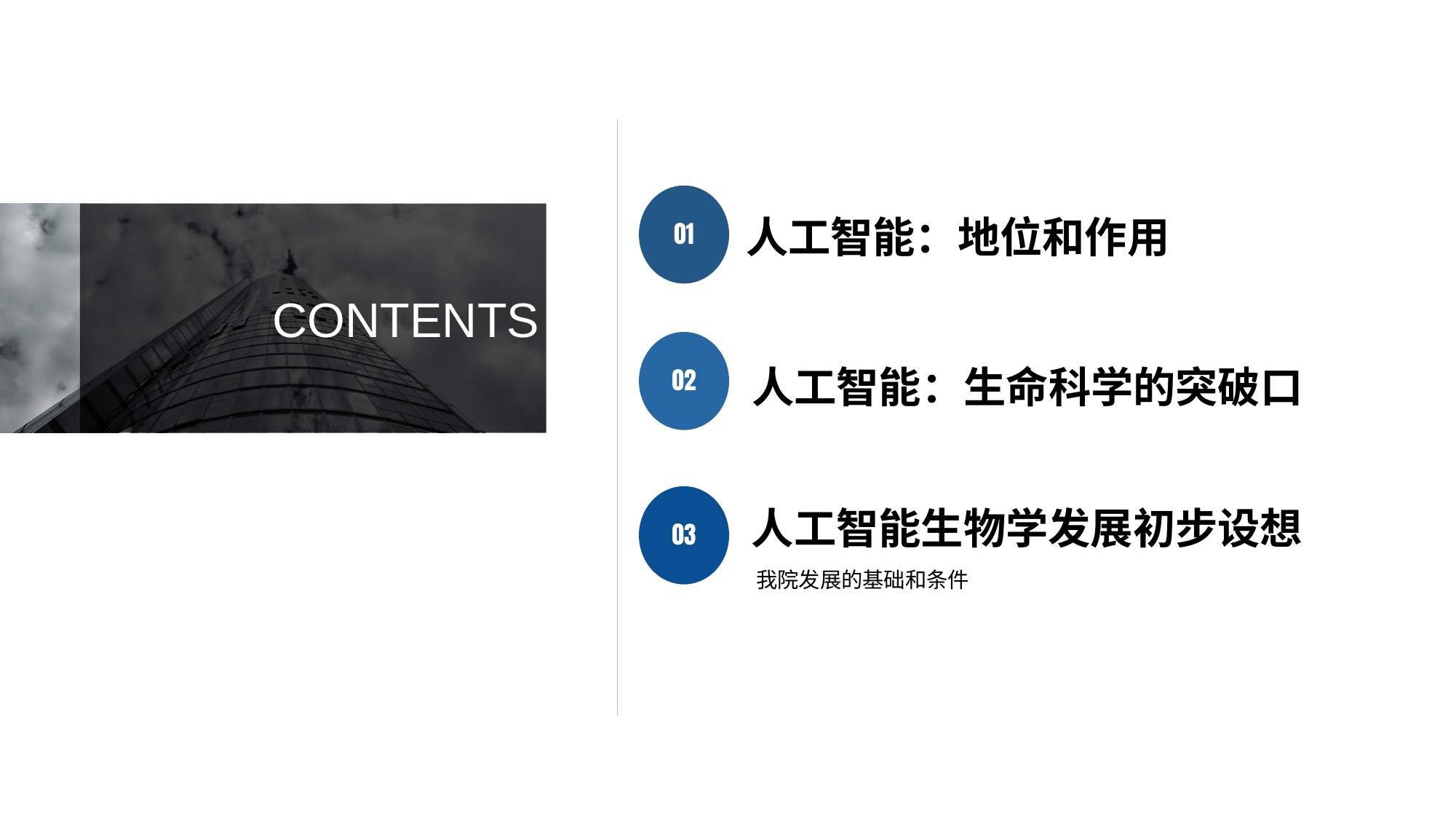

01
人工智能：地位和作用

02
人工智能：生命科学的突破口

人工智能生物学发展初步设想
03
我院发展的基础和条件

CONTENTS